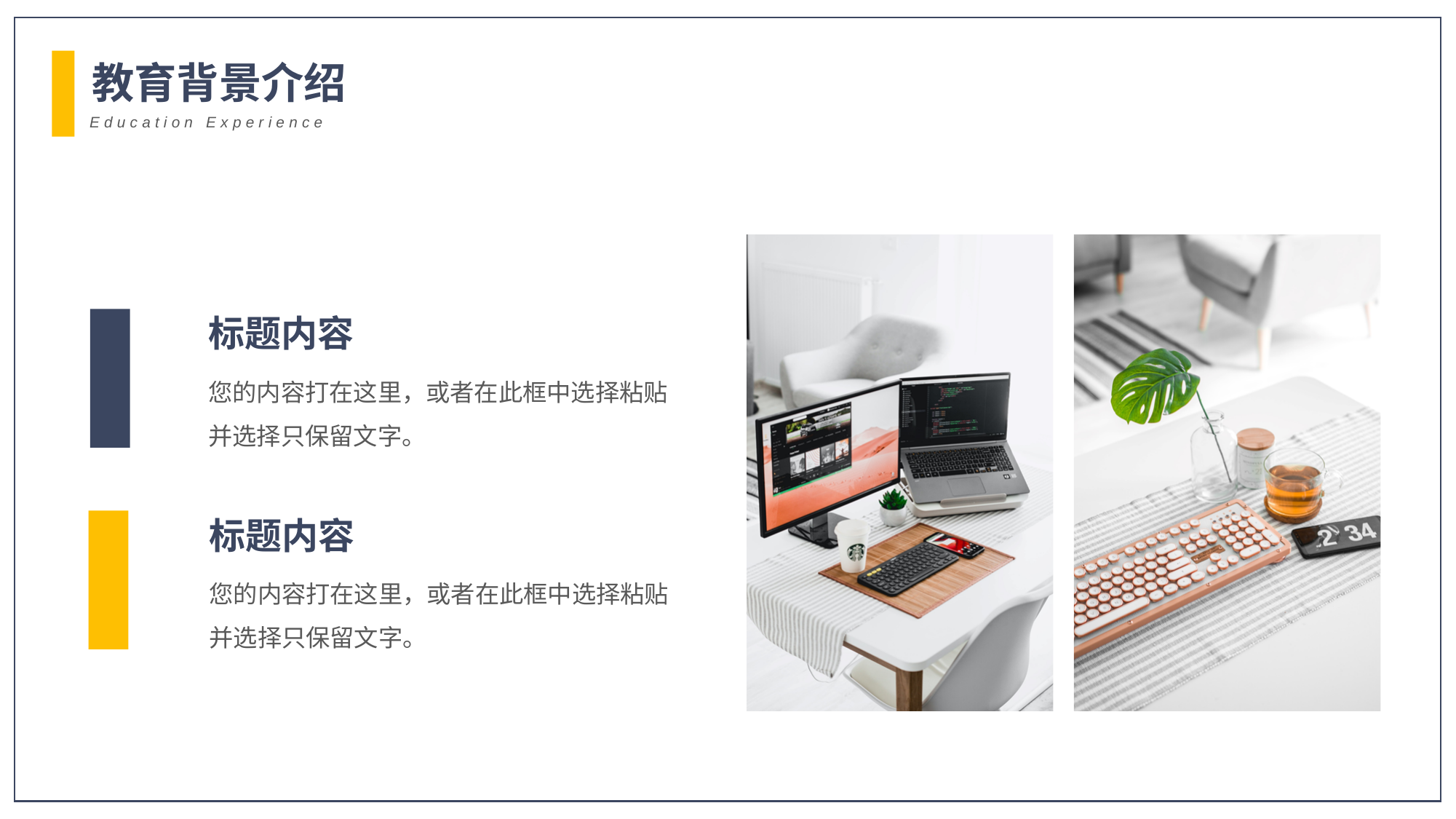

教育背景介绍
Education Experience

标题内容
您的内容打在这里，或者在此框中选择粘贴并选择只保留文字。

标题内容
您的内容打在这里，或者在此框中选择粘贴并选择只保留文字。